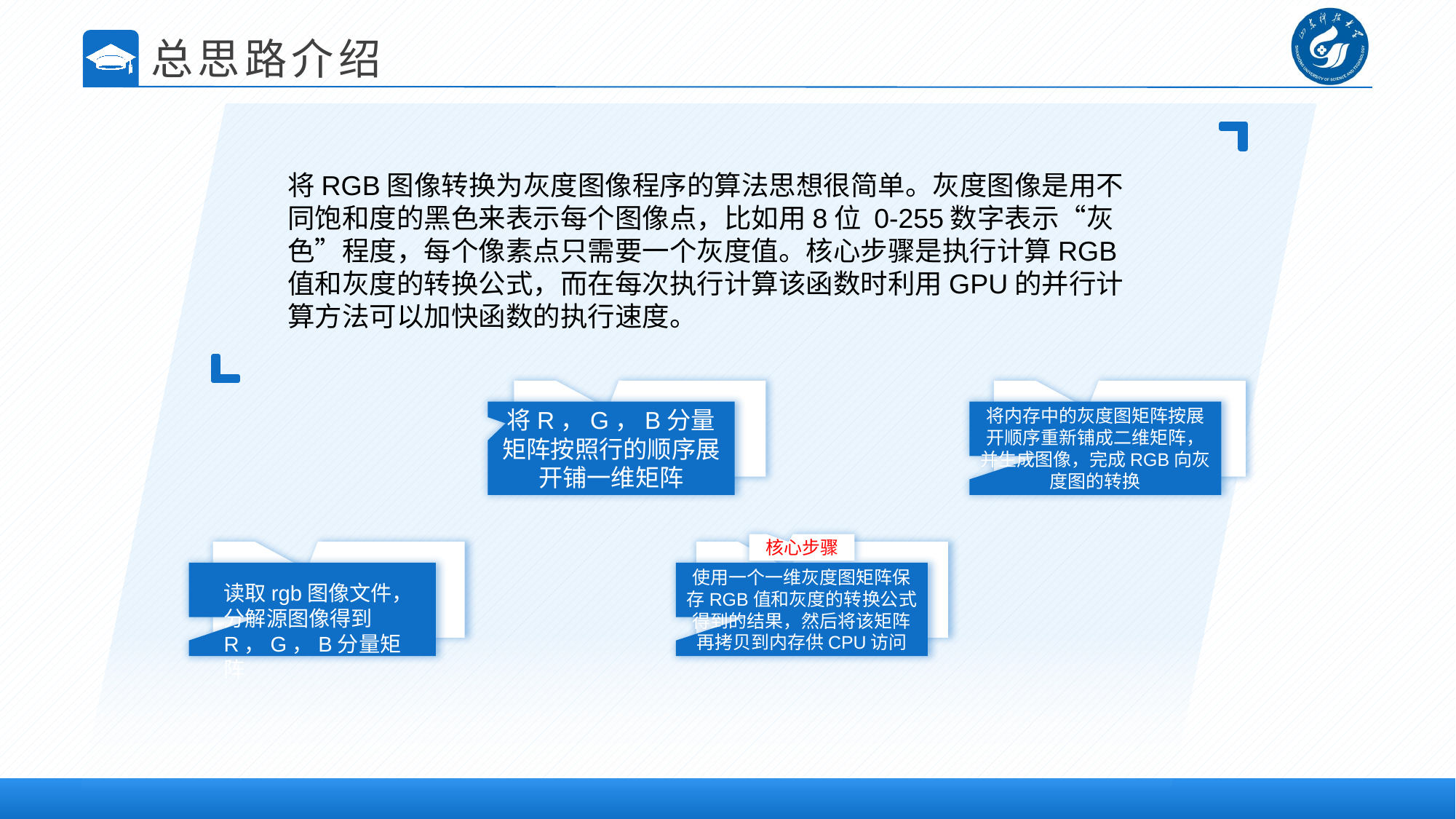

总思路介绍

将RGB图像转换为灰度图像程序的算法思想很简单。灰度图像是用不同饱和度的黑色来表示每个图像点，比如用8位 0-255数字表示“灰色”程度，每个像素点只需要一个灰度值。核心步骤是执行计算RGB值和灰度的转换公式，而在每次执行计算该函数时利用GPU的并行计算方法可以加快函数的执行速度。

将内存中的灰度图矩阵按展开顺序重新铺成二维矩阵，并生成图像，完成RGB向灰度图的转换
将R，G，B分量矩阵按照行的顺序展开铺一维矩阵
核心步骤

使用一个一维灰度图矩阵保存RGB值和灰度的转换公式得到的结果，然后将该矩阵再拷贝到内存供CPU访问

读取rgb图像文件，分解源图像得到R，G，B分量矩阵